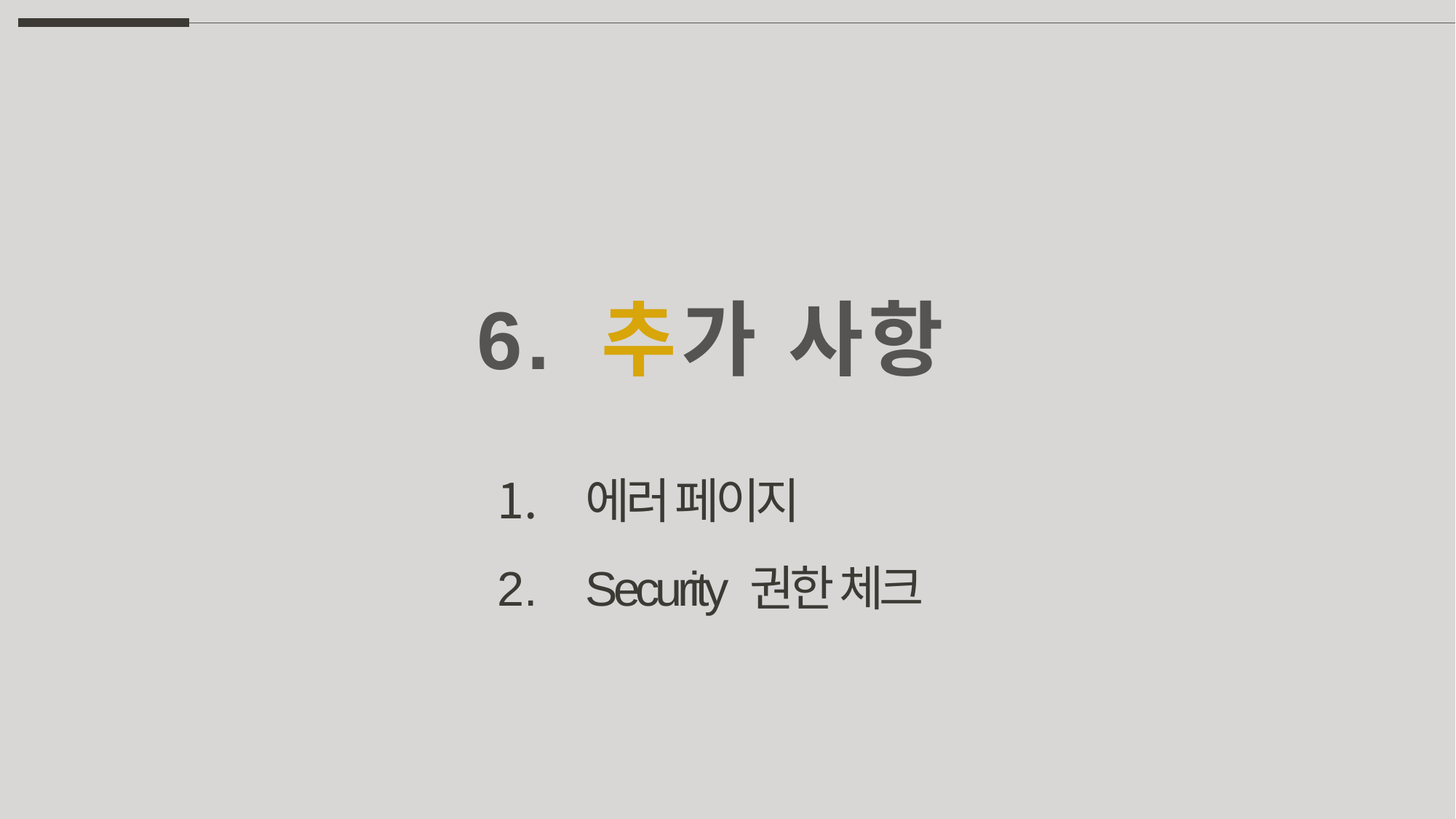

6. 추가 사항
에러 페이지
Security 권한 체크